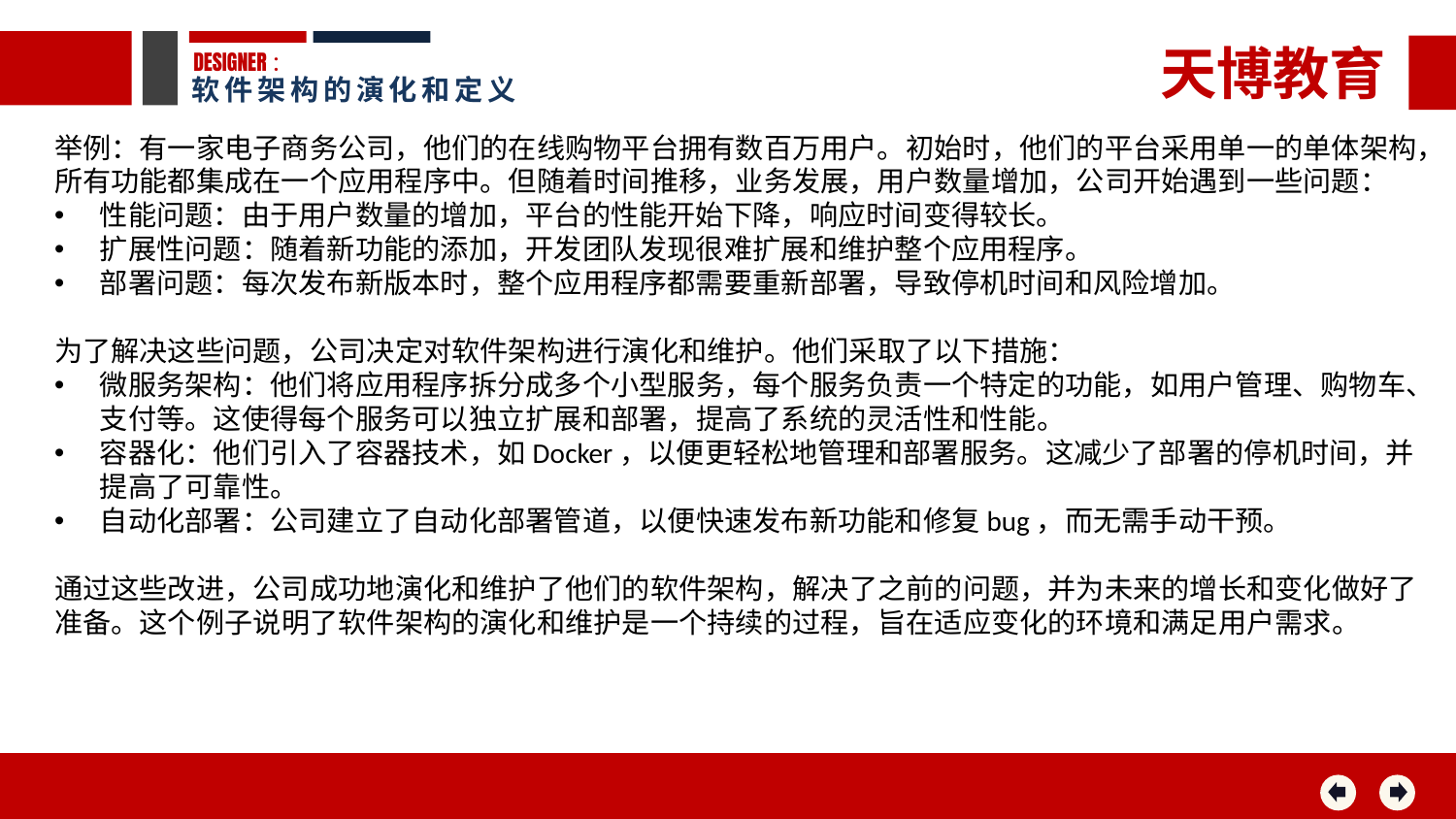

天博教育
DESIGNER：
软件架构的演化和定义
举例：有一家电子商务公司，他们的在线购物平台拥有数百万用户。初始时，他们的平台采用单一的单体架构，所有功能都集成在一个应用程序中。但随着时间推移，业务发展，用户数量增加，公司开始遇到一些问题：
性能问题：由于用户数量的增加，平台的性能开始下降，响应时间变得较长。
扩展性问题：随着新功能的添加，开发团队发现很难扩展和维护整个应用程序。
部署问题：每次发布新版本时，整个应用程序都需要重新部署，导致停机时间和风险增加。

为了解决这些问题，公司决定对软件架构进行演化和维护。他们采取了以下措施：
微服务架构：他们将应用程序拆分成多个小型服务，每个服务负责一个特定的功能，如用户管理、购物车、支付等。这使得每个服务可以独立扩展和部署，提高了系统的灵活性和性能。
容器化：他们引入了容器技术，如Docker，以便更轻松地管理和部署服务。这减少了部署的停机时间，并提高了可靠性。
自动化部署：公司建立了自动化部署管道，以便快速发布新功能和修复bug，而无需手动干预。

通过这些改进，公司成功地演化和维护了他们的软件架构，解决了之前的问题，并为未来的增长和变化做好了准备。这个例子说明了软件架构的演化和维护是一个持续的过程，旨在适应变化的环境和满足用户需求。